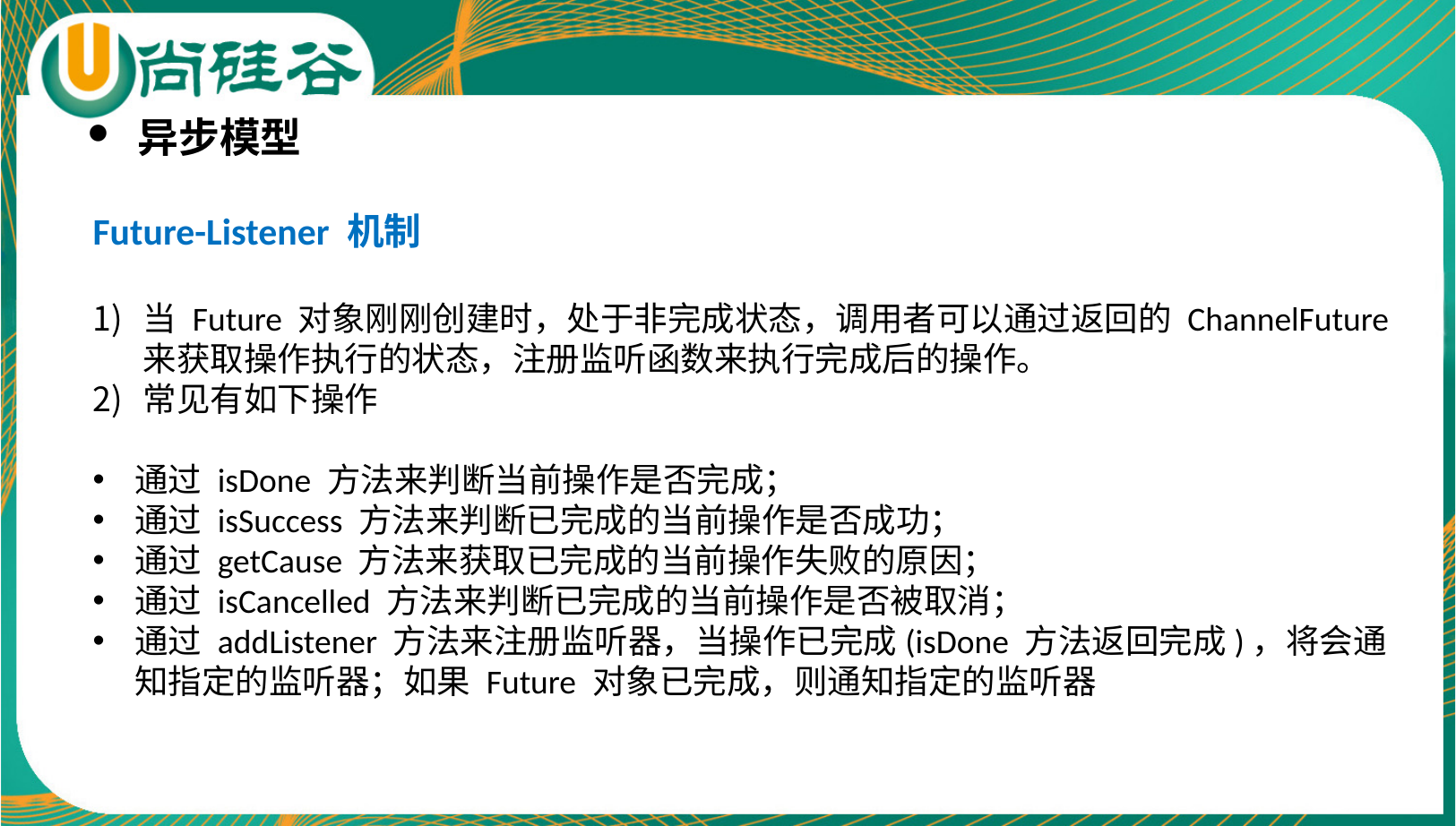

异步模型
Future-Listener 机制

当 Future 对象刚刚创建时，处于非完成状态，调用者可以通过返回的 ChannelFuture 来获取操作执行的状态，注册监听函数来执行完成后的操作。
常见有如下操作

通过 isDone 方法来判断当前操作是否完成；
通过 isSuccess 方法来判断已完成的当前操作是否成功；
通过 getCause 方法来获取已完成的当前操作失败的原因；
通过 isCancelled 方法来判断已完成的当前操作是否被取消；
通过 addListener 方法来注册监听器，当操作已完成(isDone 方法返回完成)，将会通知指定的监听器；如果 Future 对象已完成，则通知指定的监听器